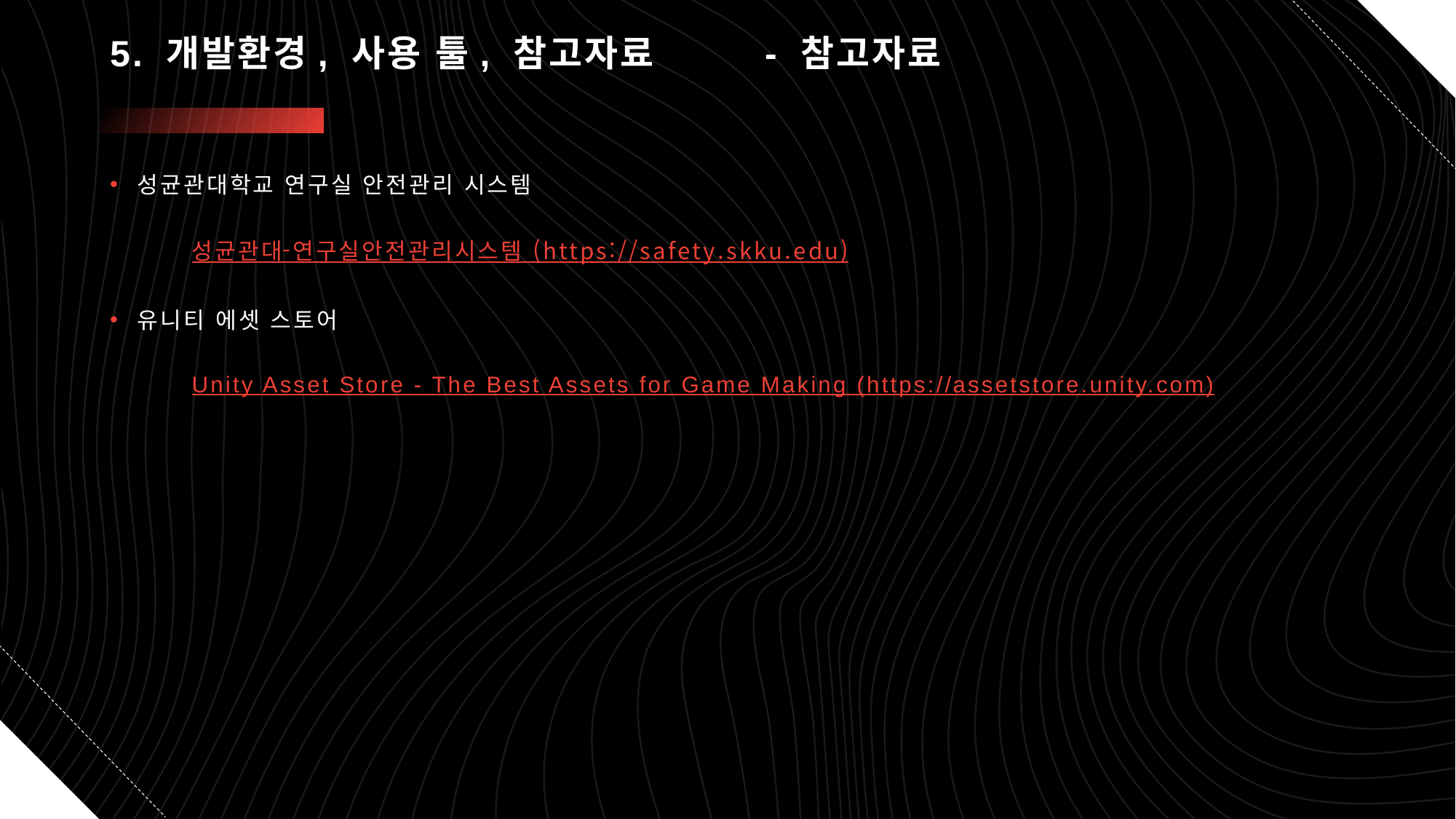

# 5. 개발환경, 사용 툴, 참고자료	- 참고자료
성균관대학교 연구실 안전관리 시스템
성균관대-연구실안전관리시스템 (https://safety.skku.edu)
유니티 에셋 스토어
Unity Asset Store - The Best Assets for Game Making (https://assetstore.unity.com)